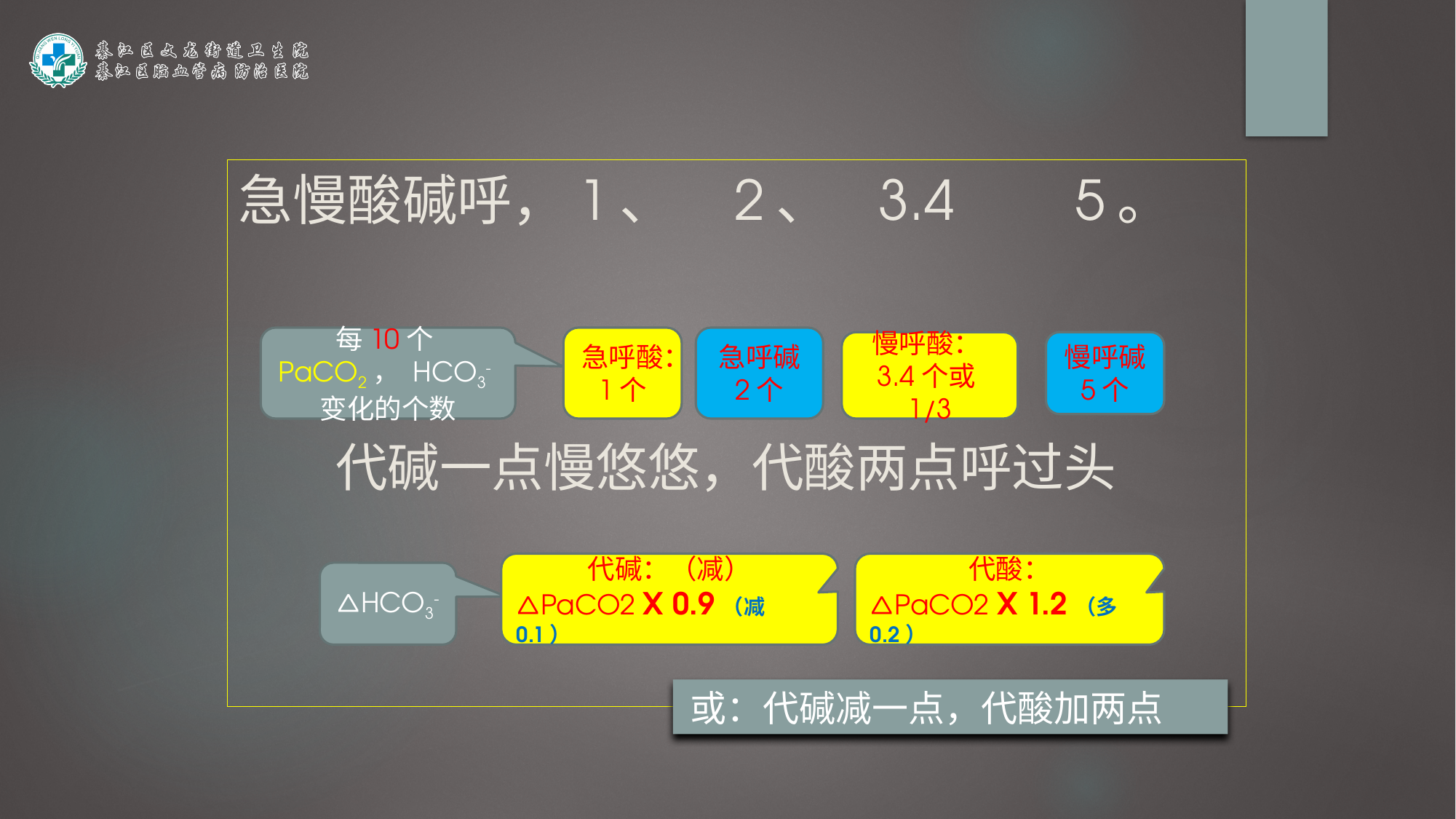

# 急慢酸碱呼，1、    2、   3.4        5。 代碱一点慢悠悠，代酸两点呼过头
每10个PaCO2， HCO3-变化的个数
急呼酸：
1个
急呼碱
2个
慢呼酸：3.4个或1/3
慢呼碱
5个
代碱：（减）
△PaCO2 X 0.9（减0.1）
代酸：
△PaCO2 X 1.2（多0.2）
△HCO3-
或：代碱减一点，代酸加两点